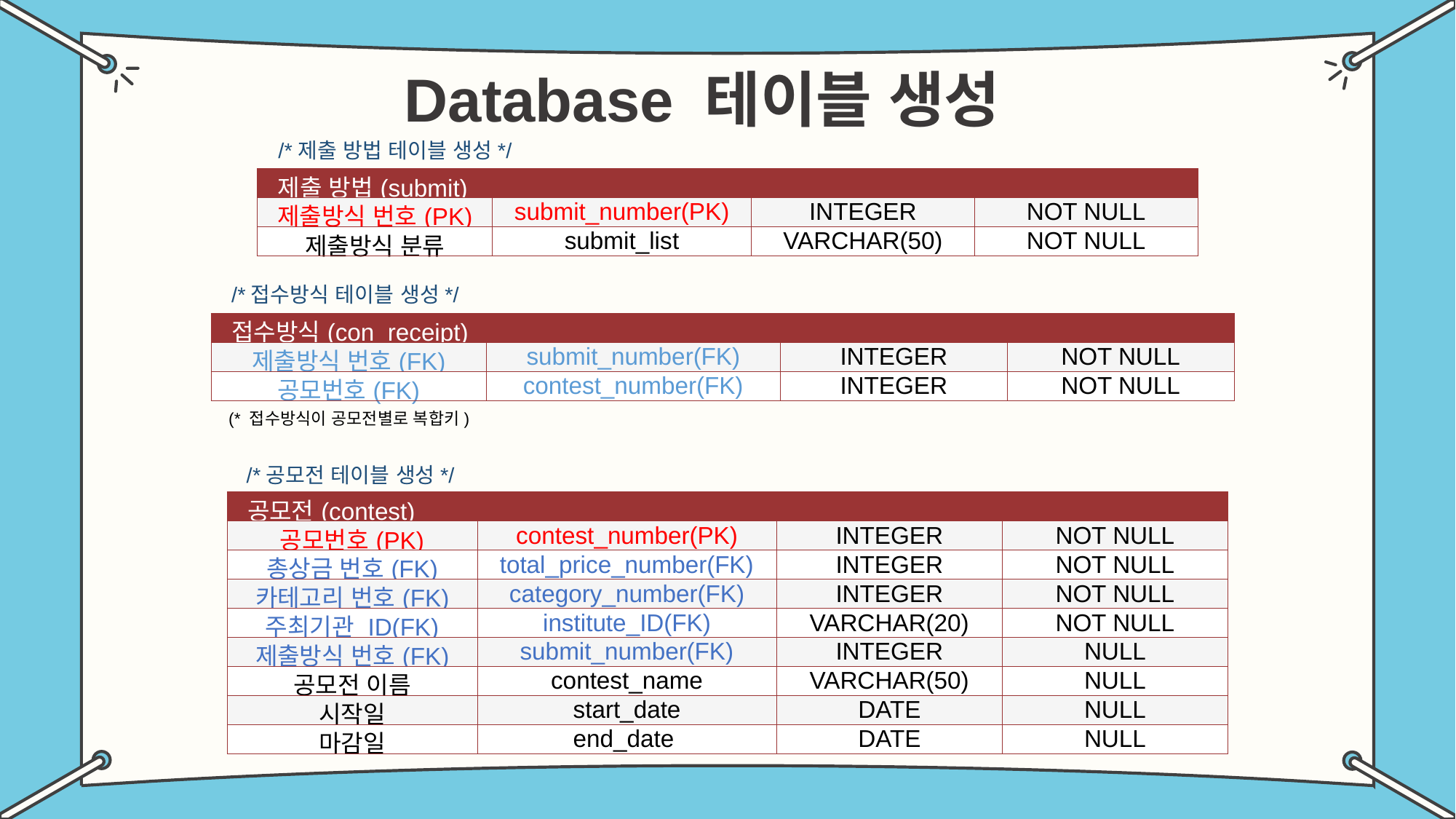

Database 테이블 생성
/*제출 방법 테이블 생성*/
| 제출 방법(submit) |  |  |  |
| --- | --- | --- | --- |
| 제출방식 번호(PK) | submit\_number(PK) | INTEGER | NOT NULL |
| 제출방식 분류 | submit\_list | VARCHAR(50) | NOT NULL |
/*접수방식 테이블 생성*/
| 접수방식(con\_receipt) |  |  |  |
| --- | --- | --- | --- |
| 제출방식 번호(FK) | submit\_number(FK) | INTEGER | NOT NULL |
| 공모번호(FK) | contest\_number(FK) | INTEGER | NOT NULL |
(* 접수방식이 공모전별로 복합키)
/*공모전 테이블 생성*/
| 공모전(contest) |  |  |  |
| --- | --- | --- | --- |
| 공모번호(PK) | contest\_number(PK) | INTEGER | NOT NULL |
| 총상금 번호(FK) | total\_price\_number(FK) | INTEGER | NOT NULL |
| 카테고리 번호(FK) | category\_number(FK) | INTEGER | NOT NULL |
| 주최기관 ID(FK) | institute\_ID(FK) | VARCHAR(20) | NOT NULL |
| 제출방식 번호(FK) | submit\_number(FK) | INTEGER | NULL |
| 공모전 이름 | contest\_name | VARCHAR(50) | NULL |
| 시작일 | start\_date | DATE | NULL |
| 마감일 | end\_date | DATE | NULL |